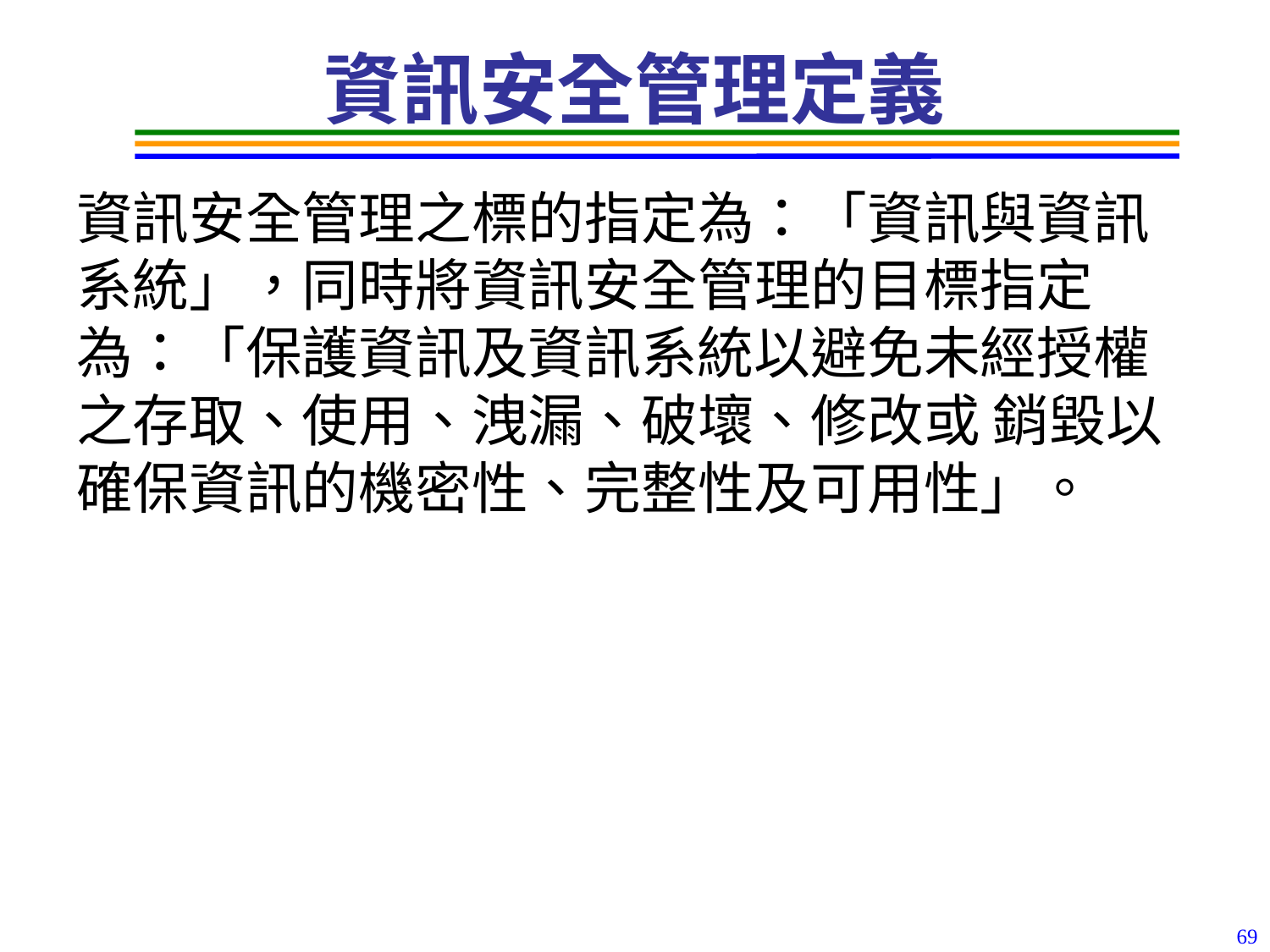

# 資訊安全管理定義
資訊安全管理之標的指定為：「資訊與資訊系統」，同時將資訊安全管理的目標指定為：「保護資訊及資訊系統以避免未經授權之存取、使用、洩漏、破壞、修改或 銷毀以確保資訊的機密性、完整性及可用性」。
69